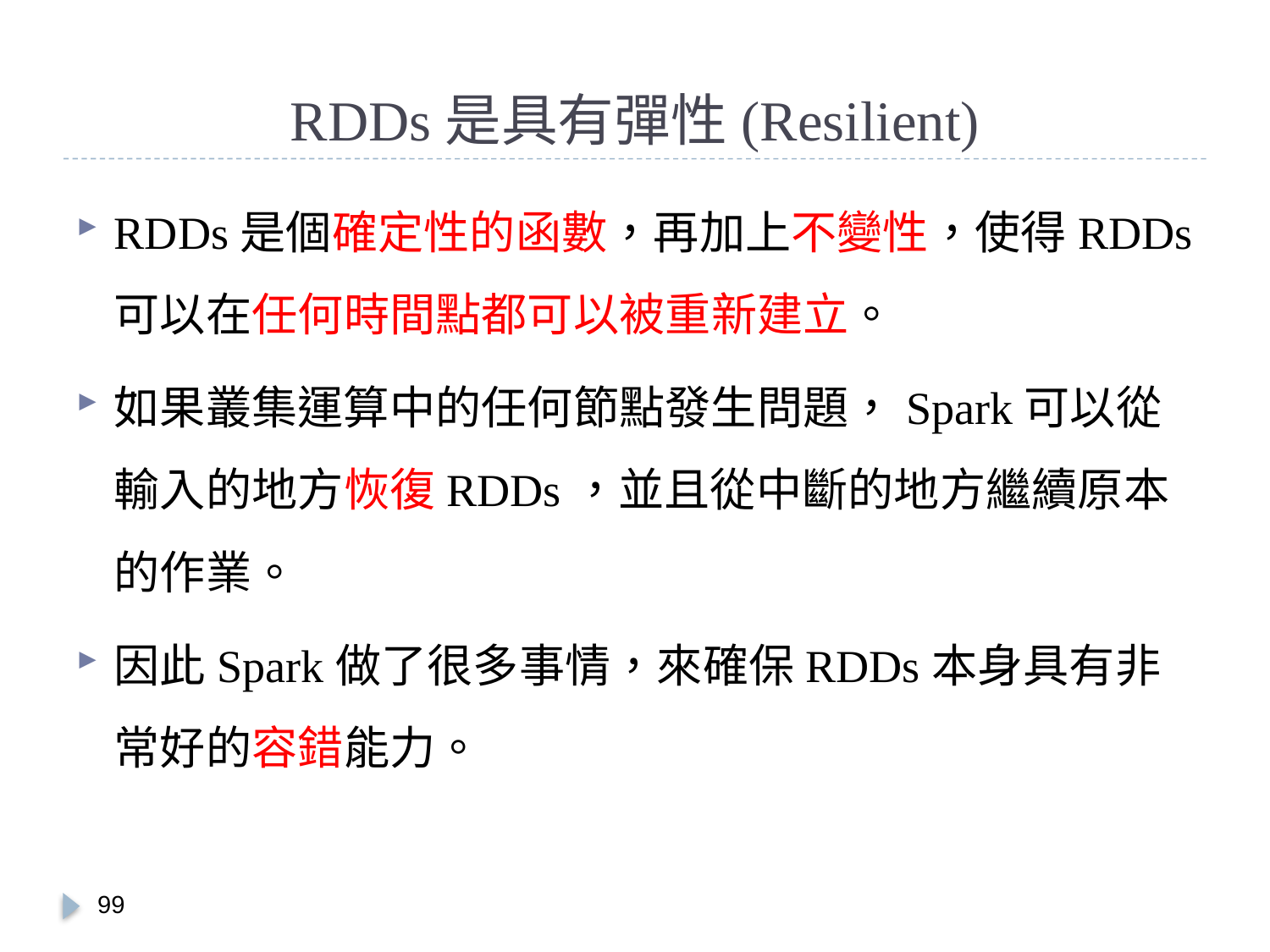

# RDDs是具有彈性(Resilient)
RDDs是個確定性的函數，再加上不變性，使得RDDs可以在任何時間點都可以被重新建立。
如果叢集運算中的任何節點發生問題，Spark可以從輸入的地方恢復RDDs，並且從中斷的地方繼續原本的作業。
因此Spark做了很多事情，來確保RDDs本身具有非常好的容錯能力。
99